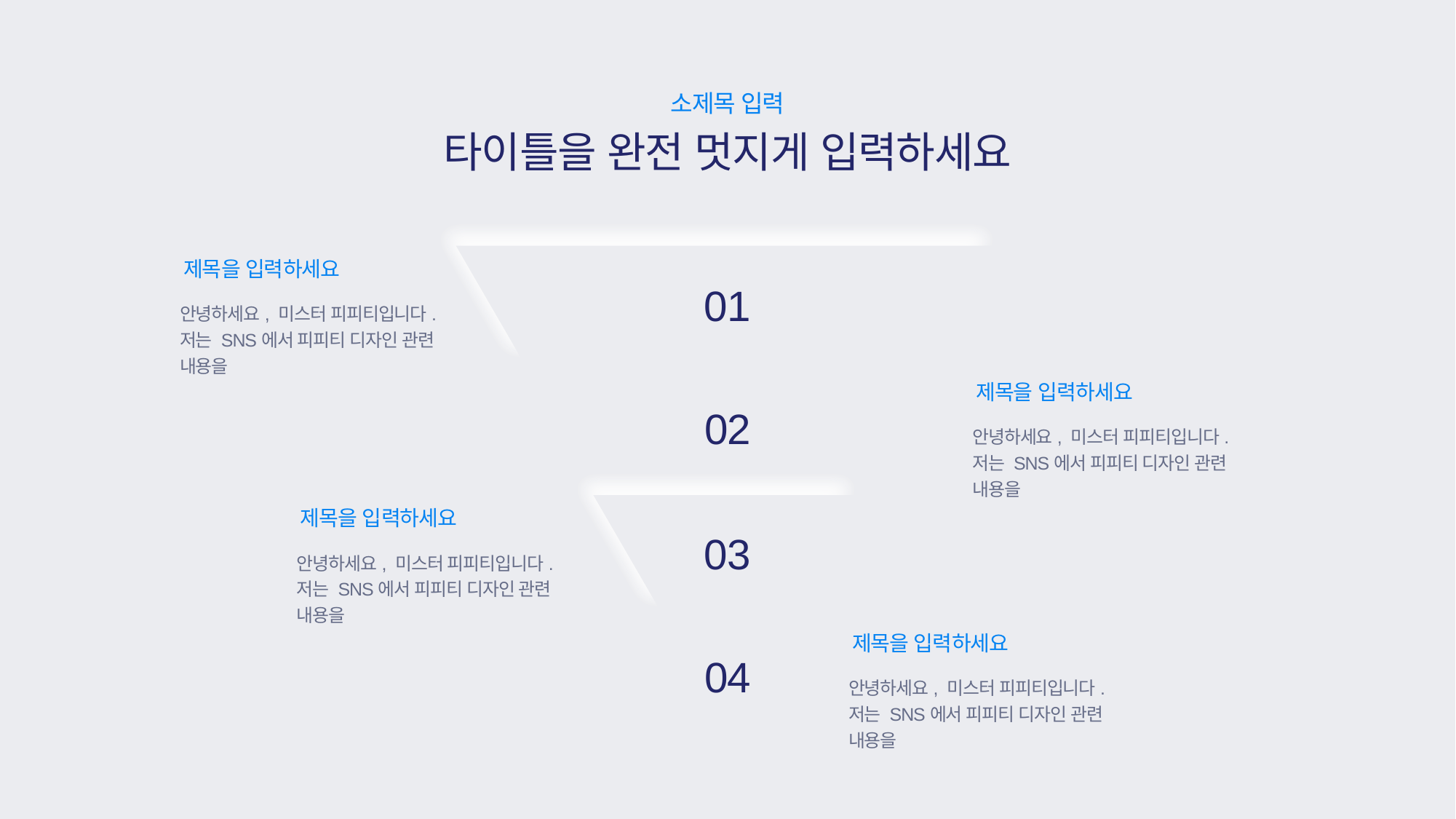

소제목 입력
타이틀을 완전 멋지게 입력하세요

제목을 입력하세요
01
안녕하세요, 미스터 피피티입니다. 저는 SNS에서 피피티 디자인 관련 내용을

제목을 입력하세요
안녕하세요, 미스터 피피티입니다. 저는 SNS에서 피피티 디자인 관련 내용을
02

제목을 입력하세요
안녕하세요, 미스터 피피티입니다. 저는 SNS에서 피피티 디자인 관련 내용을
03

제목을 입력하세요
안녕하세요, 미스터 피피티입니다. 저는 SNS에서 피피티 디자인 관련 내용을
04